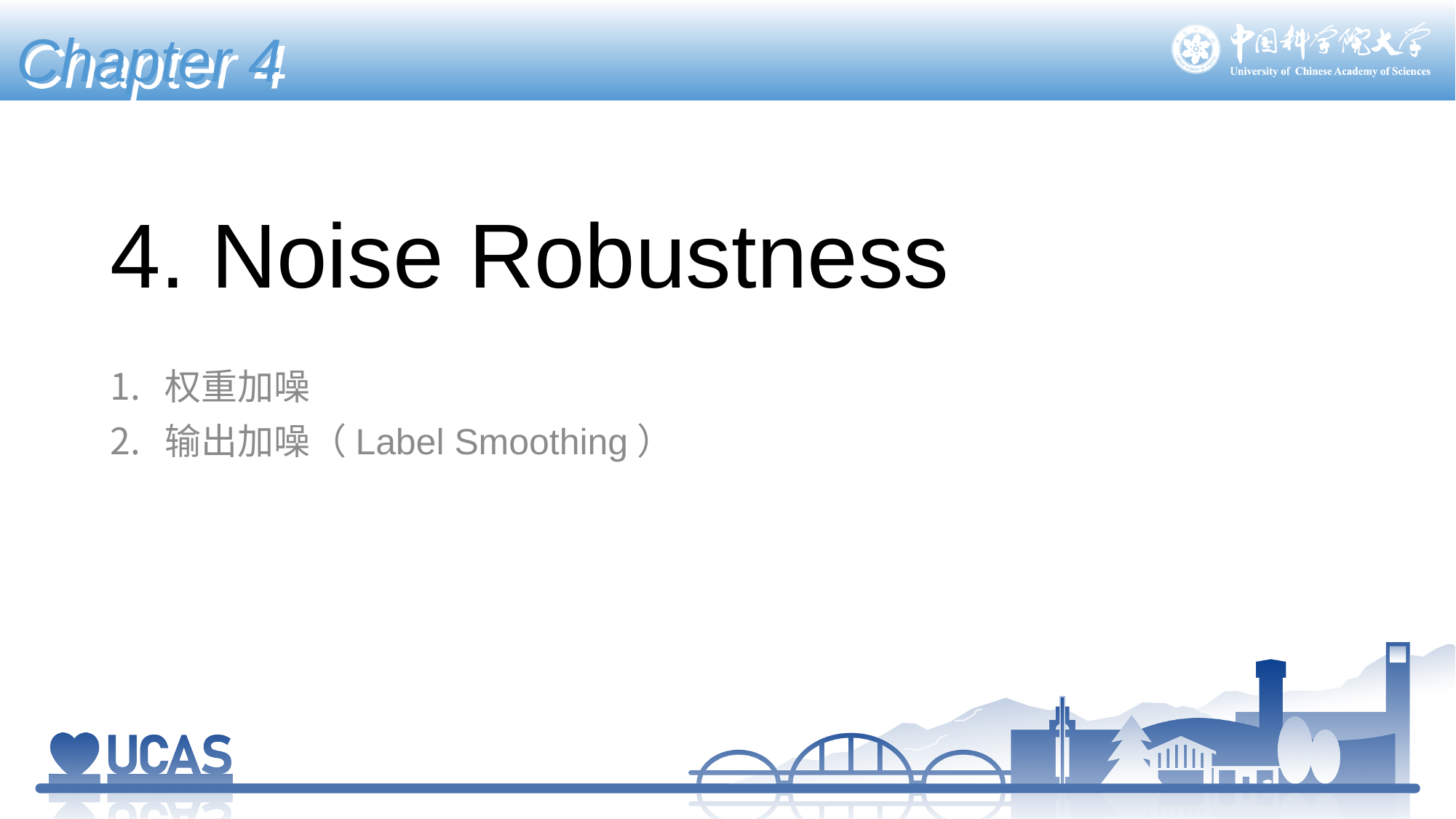

Chapter 4
# 4. Noise Robustness
权重加噪
输出加噪（Label Smoothing）